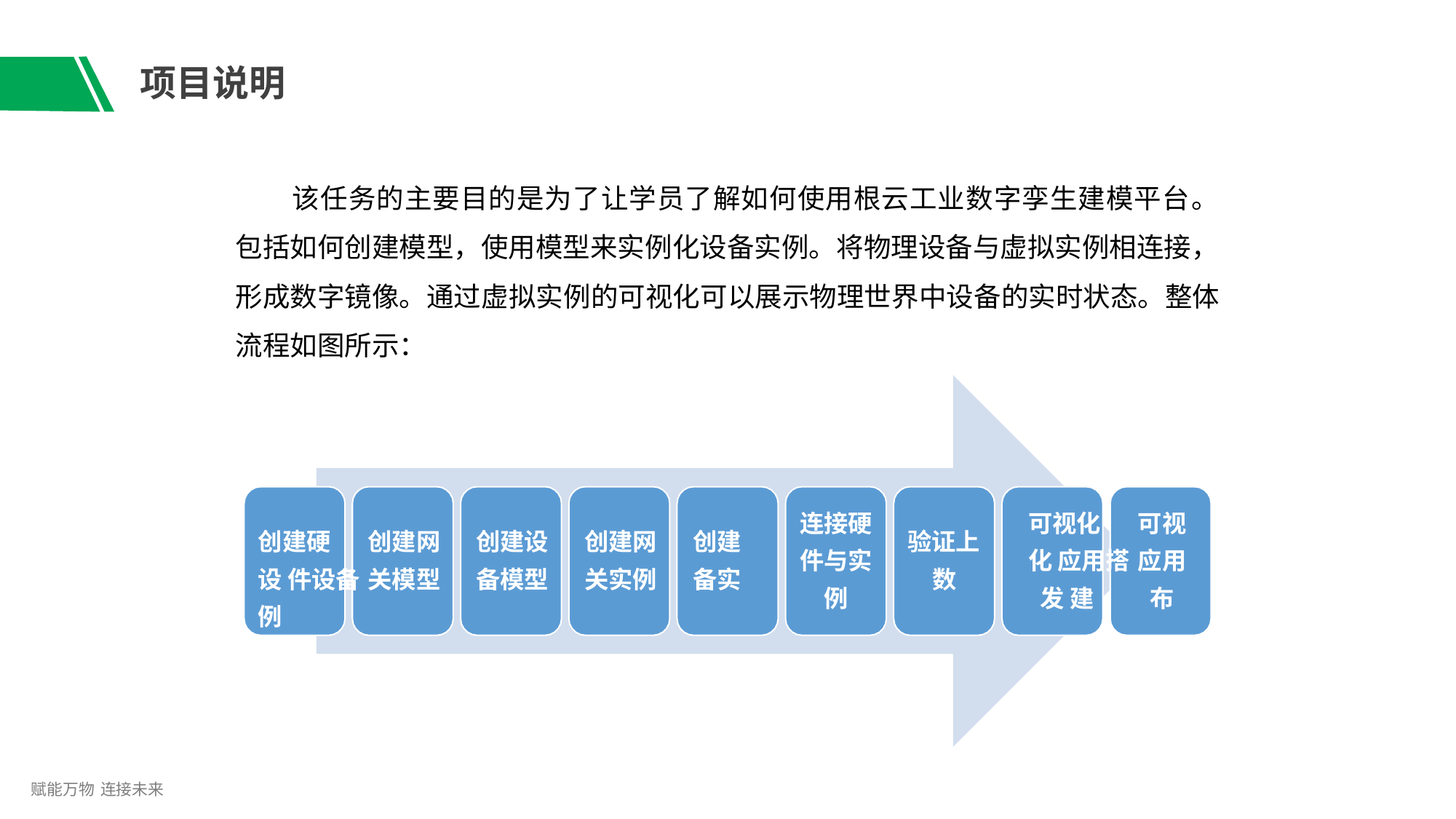

# 项目说明
该任务的主要目的是为了让学员了解如何使用根云工业数字孪生建模平台。
包括如何创建模型，使用模型来实例化设备实例。将物理设备与虚拟实例相连接，
形成数字镜像。通过虚拟实例的可视化可以展示物理世界中设备的实时状态。整体 流程如图所示：

连接硬 件与实 例
可视化	可视化 应用搭	应用发 建	布
创建硬	创建网	创建设	创建网	创建设 件设备	关模型	备模型	关实例	备实例
验证上 数
赋能万物 连接未来